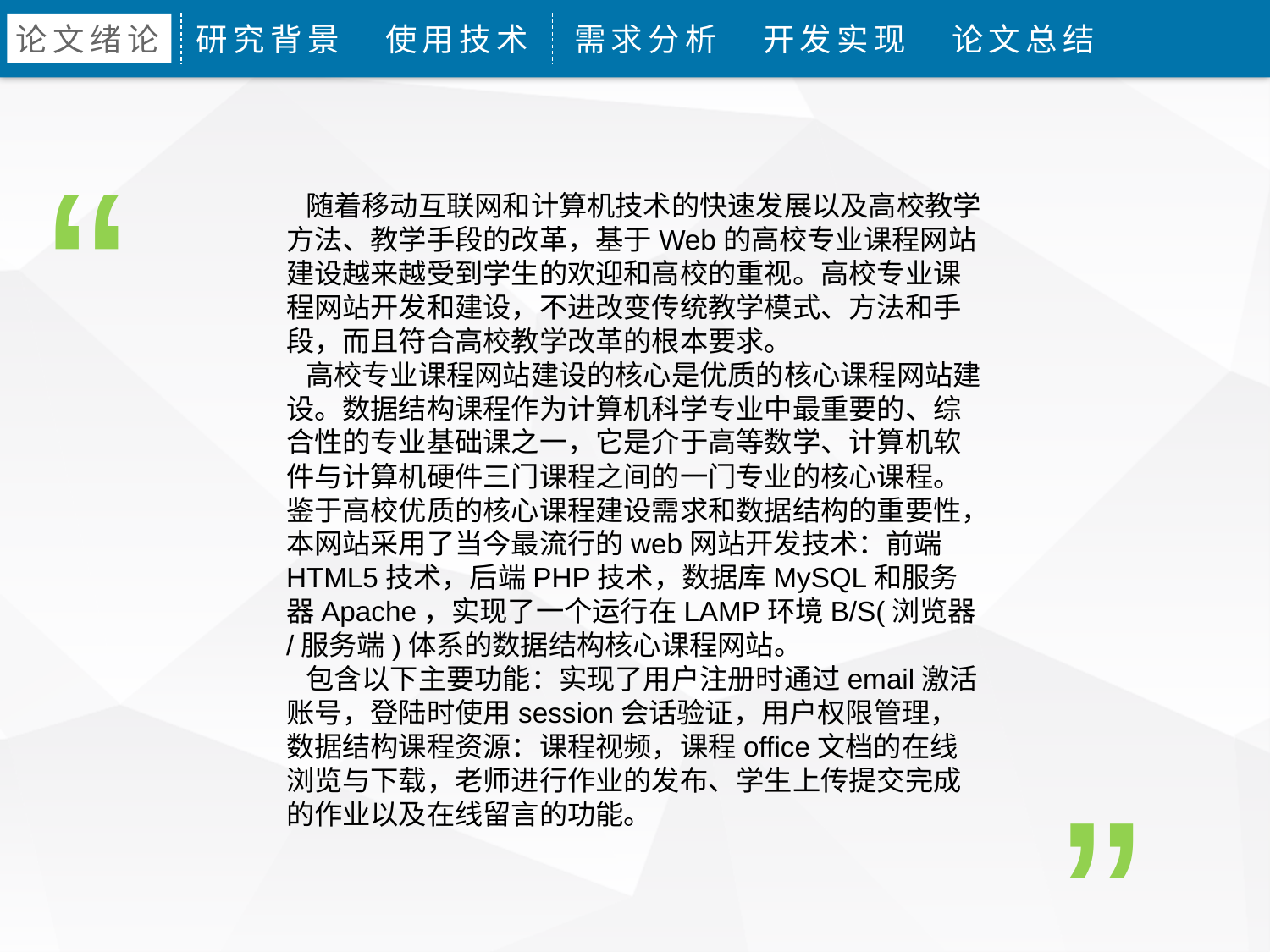

论文绪论
研究背景
使用技术
需求分析
开发实现
论文总结

“
  随着移动互联网和计算机技术的快速发展以及高校教学方法、教学手段的改革，基于Web的高校专业课程网站建设越来越受到学生的欢迎和高校的重视。高校专业课程网站开发和建设，不进改变传统教学模式、方法和手段，而且符合高校教学改革的根本要求。
  高校专业课程网站建设的核心是优质的核心课程网站建设。数据结构课程作为计算机科学专业中最重要的、综合性的专业基础课之一，它是介于高等数学、计算机软件与计算机硬件三门课程之间的一门专业的核心课程。
鉴于高校优质的核心课程建设需求和数据结构的重要性，本网站采用了当今最流行的web网站开发技术：前端HTML5技术，后端PHP技术，数据库MySQL和服务器Apache，实现了一个运行在LAMP环境B/S(浏览器/服务端)体系的数据结构核心课程网站。
  包含以下主要功能：实现了用户注册时通过email激活账号，登陆时使用session会话验证，用户权限管理，数据结构课程资源：课程视频，课程office文档的在线浏览与下载，老师进行作业的发布、学生上传提交完成的作业以及在线留言的功能。

”